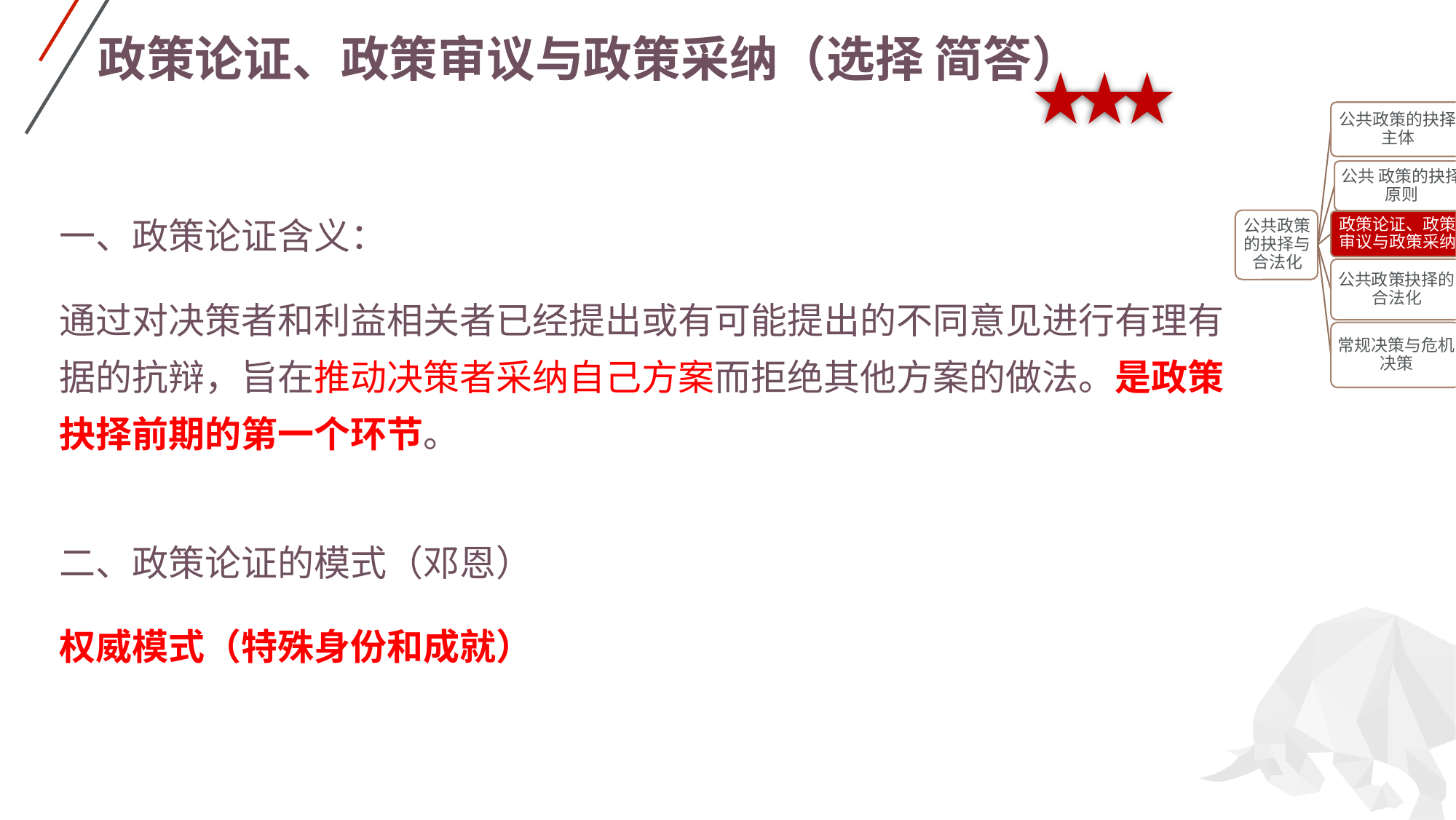

# 政策论证、政策审议与政策采纳（选择 简答）

公共政策的抉择与合法化

公共政策的抉择主体

公共 政策的抉择原则

政策论证、政策审议与政策采纳

公共政策抉择的合法化

常规决策与危机决策
一、政策论证含义：
通过对决策者和利益相关者已经提出或有可能提出的不同意见进行有理有据的抗辩，旨在推动决策者采纳自己方案而拒绝其他方案的做法。是政策抉择前期的第一个环节。

二、政策论证的模式（邓恩）
权威模式（特殊身份和成就）